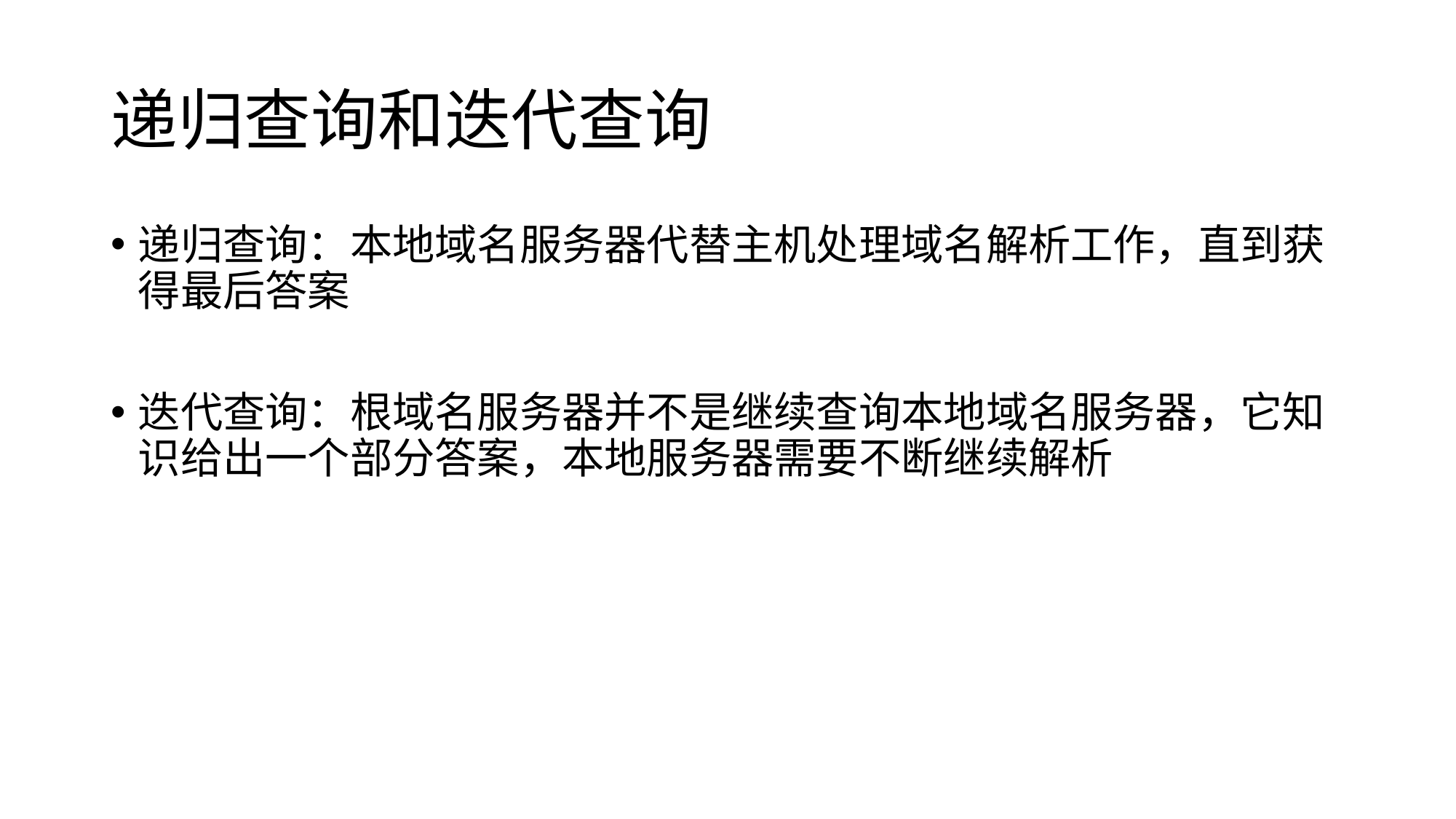

# 递归查询和迭代查询
递归查询：本地域名服务器代替主机处理域名解析工作，直到获得最后答案

迭代查询：根域名服务器并不是继续查询本地域名服务器，它知识给出一个部分答案，本地服务器需要不断继续解析